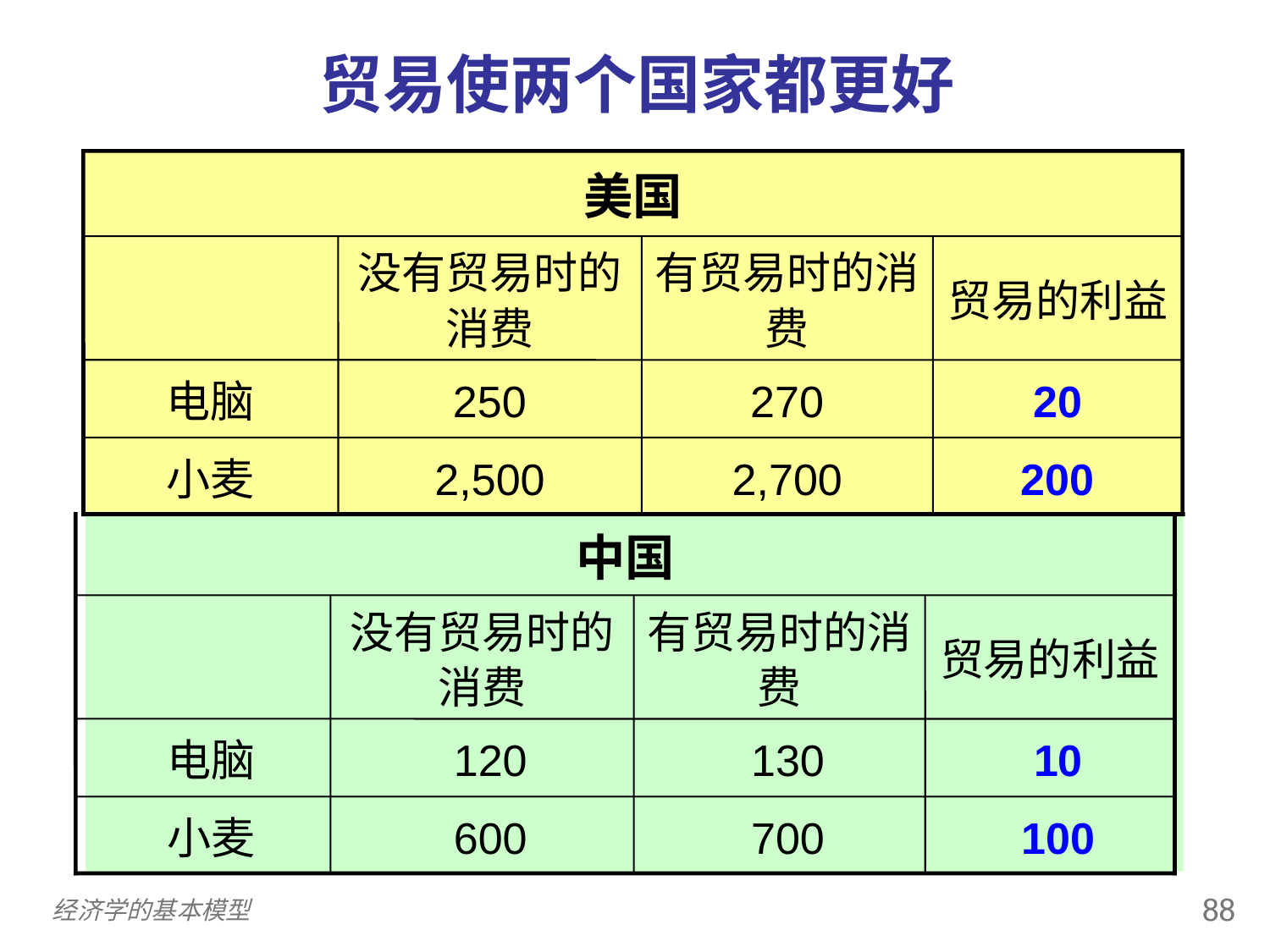

0
贸易使两个国家都更好
美国

没有贸易时的消费

有贸易时的消费

贸易的利益

电脑
250
270
20

小麦
2,500
2,700
200

中国

没有贸易时的消费

有贸易时的消费

贸易的利益

电脑
120
130
10
小麦
600
700
100
88
经济学的基本模型